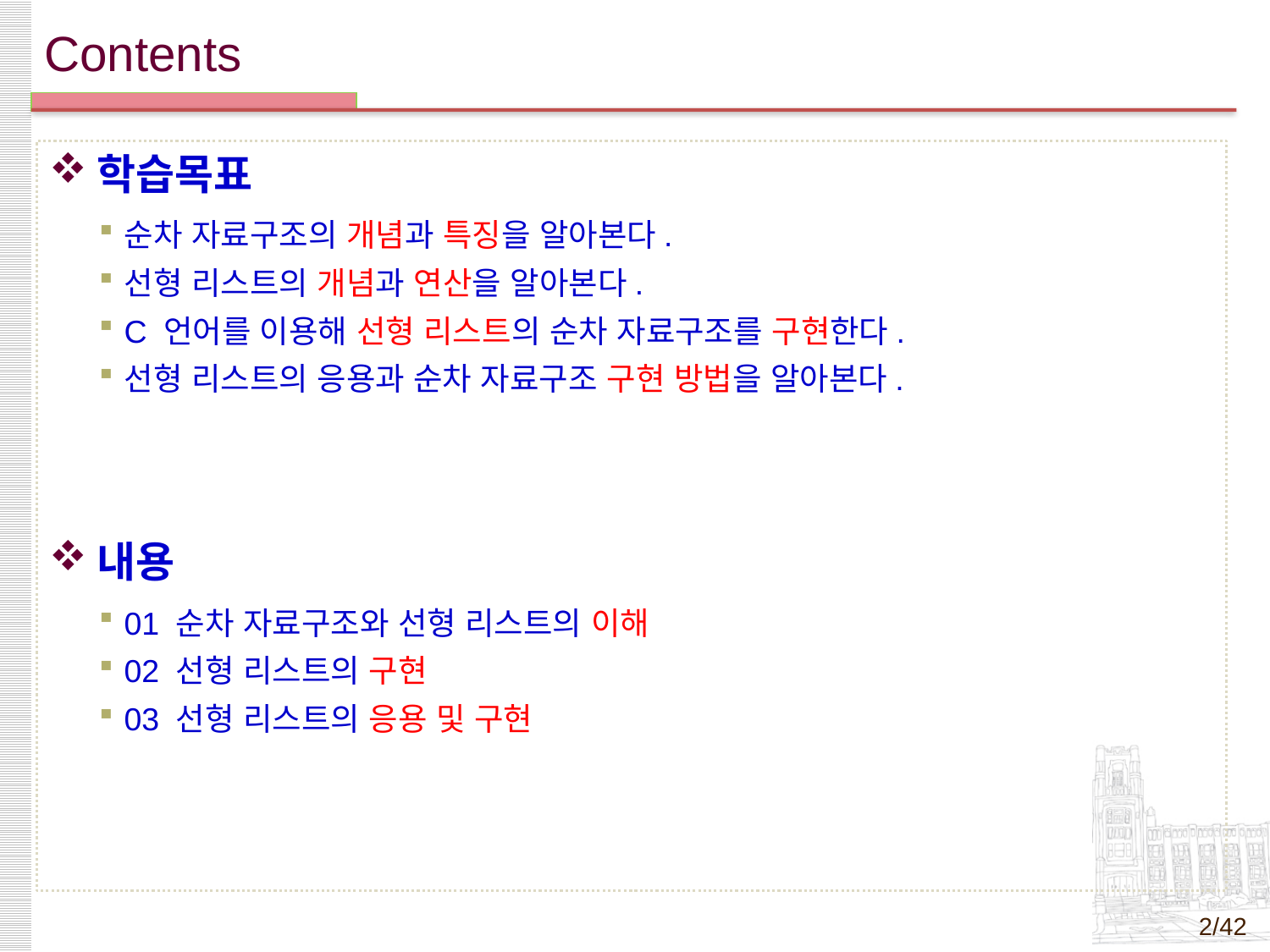

학습목표
순차 자료구조의 개념과 특징을 알아본다.
선형 리스트의 개념과 연산을 알아본다.
C 언어를 이용해 선형 리스트의 순차 자료구조를 구현한다.
선형 리스트의 응용과 순차 자료구조 구현 방법을 알아본다.

내용
01 순차 자료구조와 선형 리스트의 이해
02 선형 리스트의 구현
03 선형 리스트의 응용 및 구현